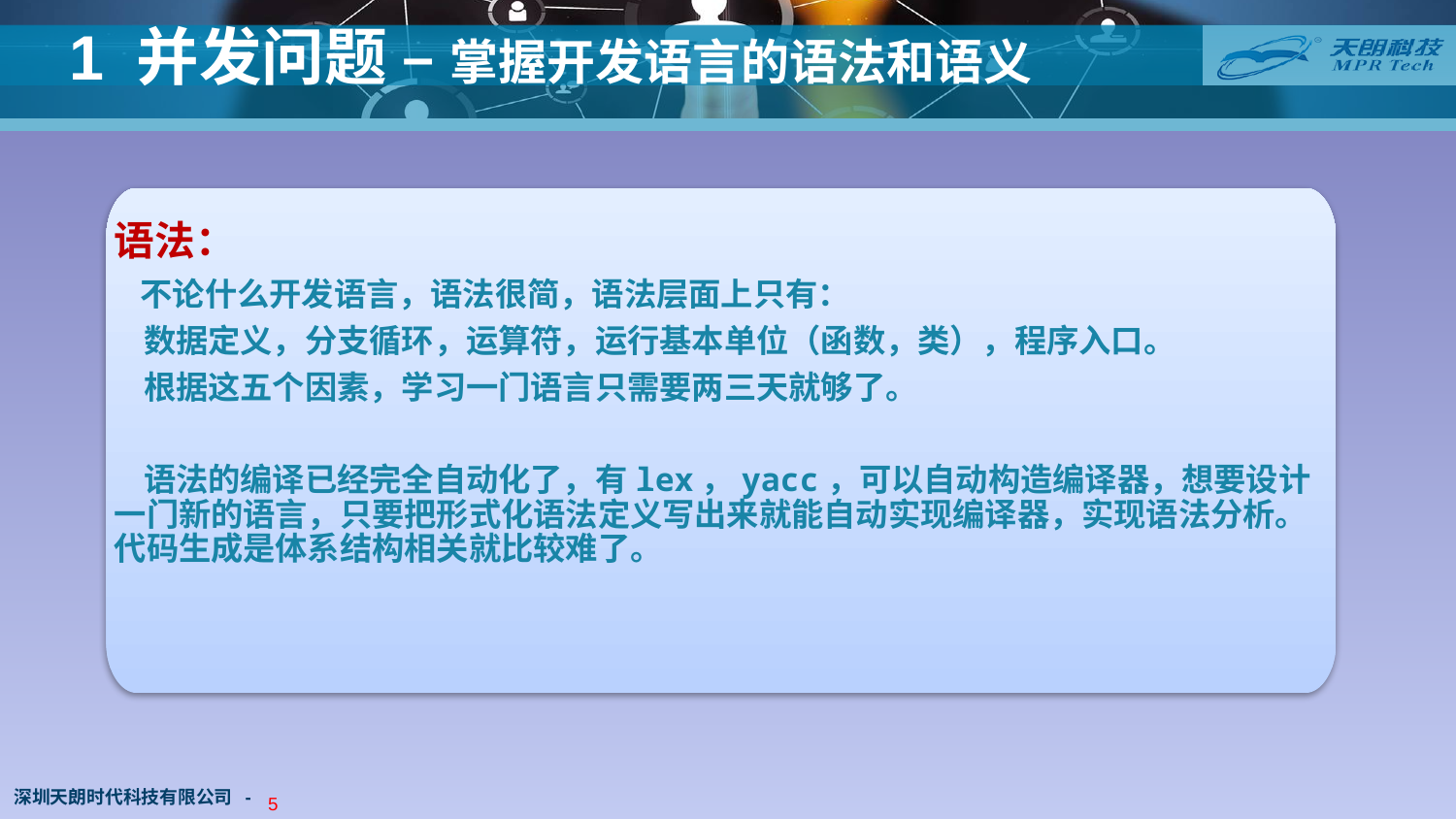

1 并发问题 – 掌握开发语言的语法和语义
语法：
   不论什么开发语言，语法很简，语法层面上只有：
   数据定义，分支循环，运算符，运行基本单位（函数，类），程序入口。
   根据这五个因素，学习一门语言只需要两三天就够了。

   语法的编译已经完全自动化了，有lex，yacc，可以自动构造编译器，想要设计一门新的语言，只要把形式化语法定义写出来就能自动实现编译器，实现语法分析。代码生成是体系结构相关就比较难了。

深圳天朗时代科技有限公司  -
5